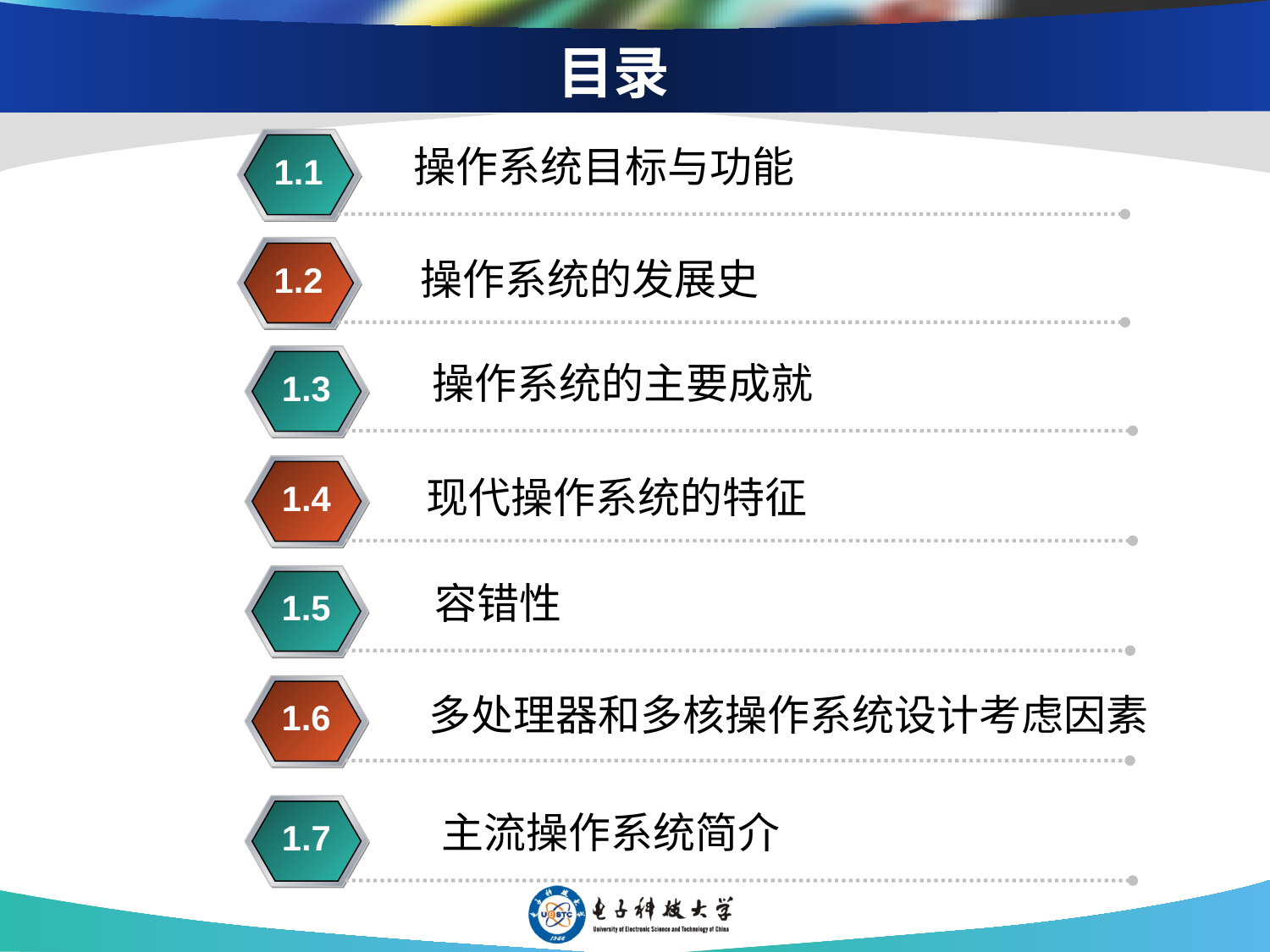

# 目录

1.1

操作系统目标与功能

1.2

操作系统的发展史

1.3

操作系统的主要成就

1.4

现代操作系统的特征

1.5

容错性

1.6

多处理器和多核操作系统设计考虑因素

1.7

主流操作系统简介